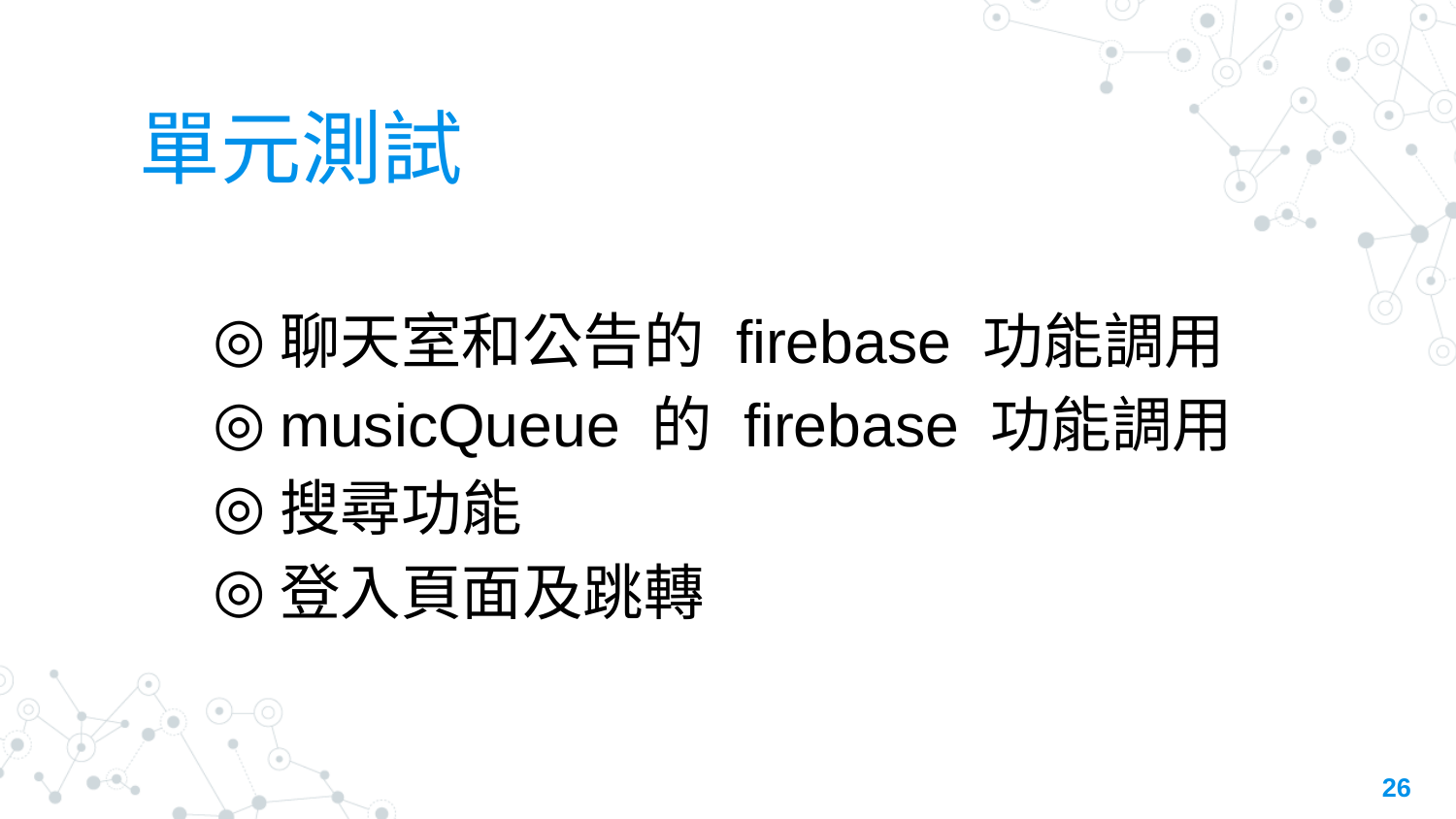

# 單元測試
聊天室和公告的 firebase 功能調用
musicQueue 的 firebase 功能調用
搜尋功能
登入頁面及跳轉
26